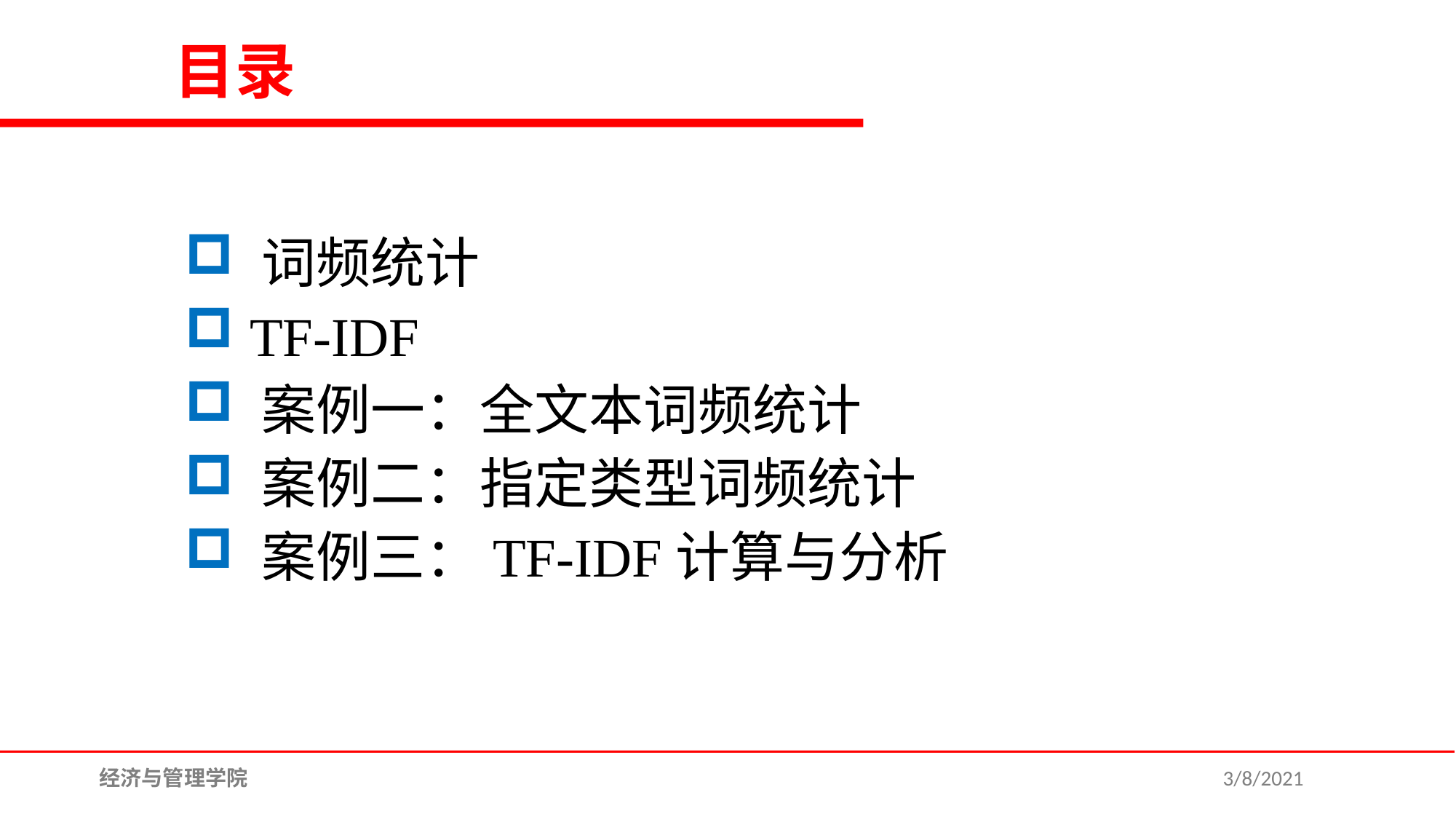

目录

 词频统计
 TF-IDF
 案例一：全文本词频统计
 案例二：指定类型词频统计
 案例三：TF-IDF计算与分析